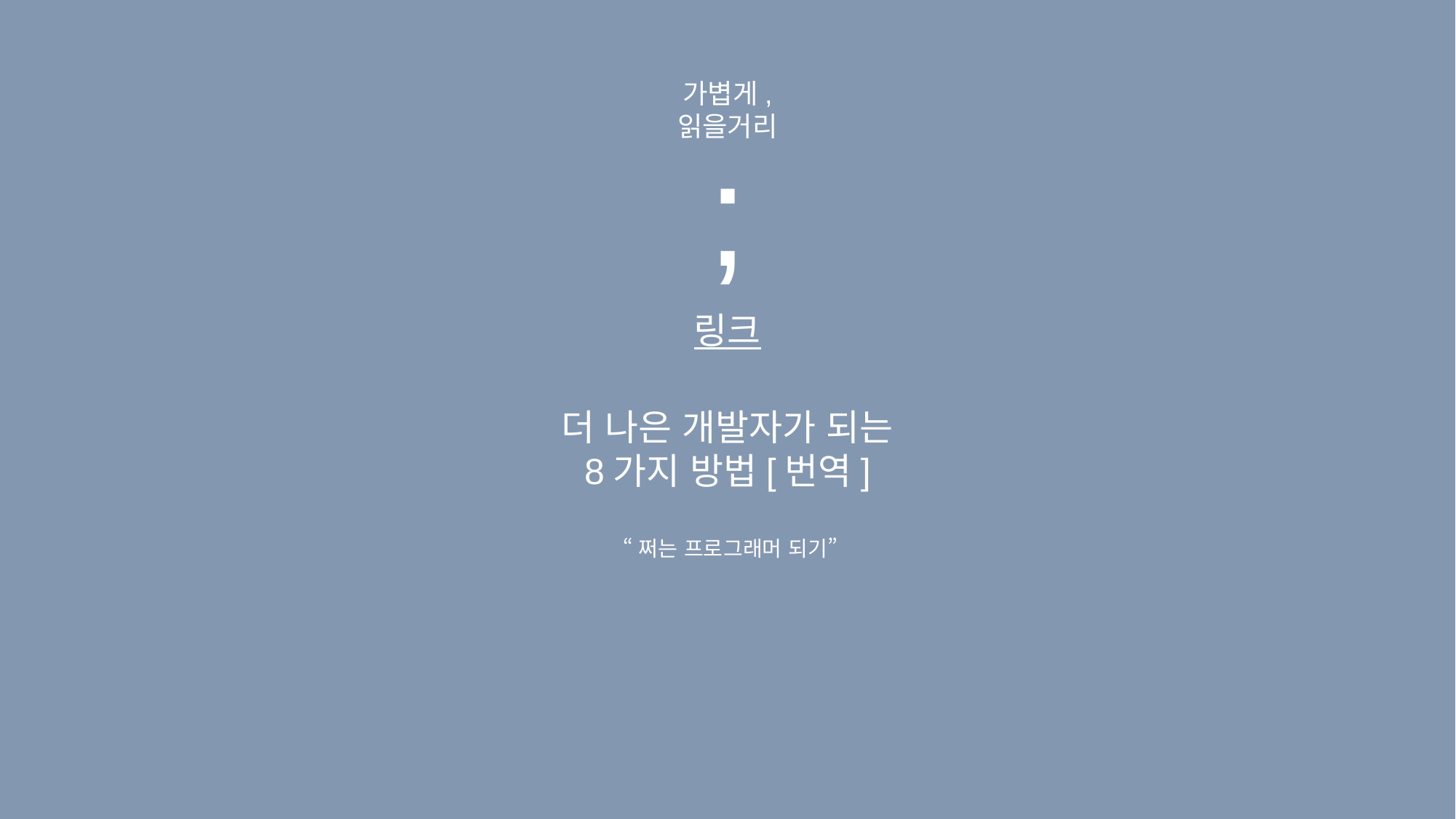

가볍게,
읽을거리
;
링크

더 나은 개발자가 되는
8가지 방법[번역]

 “쩌는 프로그래머 되기”